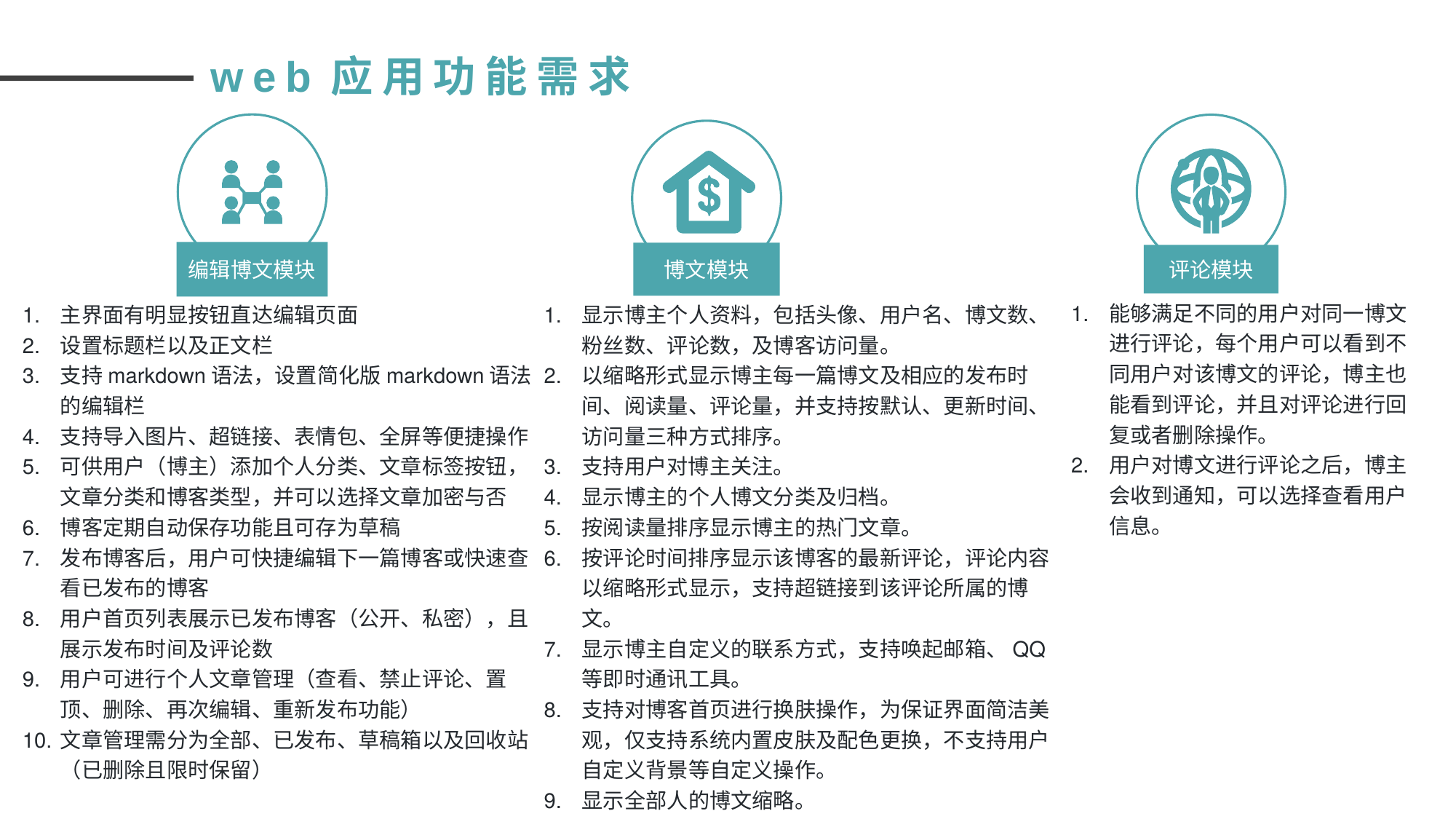

web应用功能需求

编辑博文模块

博文模块

评论模块

能够满足不同的用户对同一博文进行评论，每个用户可以看到不同用户对该博文的评论，博主也能看到评论，并且对评论进行回复或者删除操作。
用户对博文进行评论之后，博主会收到通知，可以选择查看用户信息。

主界面有明显按钮直达编辑页面
设置标题栏以及正文栏
支持markdown语法，设置简化版markdown语法的编辑栏
支持导入图片、超链接、表情包、全屏等便捷操作
可供用户（博主）添加个人分类、文章标签按钮，文章分类和博客类型，并可以选择文章加密与否
博客定期自动保存功能且可存为草稿
发布博客后，用户可快捷编辑下一篇博客或快速查看已发布的博客
用户首页列表展示已发布博客（公开、私密），且展示发布时间及评论数
用户可进行个人文章管理（查看、禁止评论、置顶、删除、再次编辑、重新发布功能）
文章管理需分为全部、已发布、草稿箱以及回收站（已删除且限时保留）

显示博主个人资料，包括头像、用户名、博文数、粉丝数、评论数，及博客访问量。
以缩略形式显示博主每一篇博文及相应的发布时间、阅读量、评论量，并支持按默认、更新时间、访问量三种方式排序。
支持用户对博主关注。
显示博主的个人博文分类及归档。
按阅读量排序显示博主的热门文章。
按评论时间排序显示该博客的最新评论，评论内容以缩略形式显示，支持超链接到该评论所属的博文。
显示博主自定义的联系方式，支持唤起邮箱、QQ等即时通讯工具。
支持对博客首页进行换肤操作，为保证界面简洁美观，仅支持系统内置皮肤及配色更换，不支持用户自定义背景等自定义操作。
显示全部人的博文缩略。